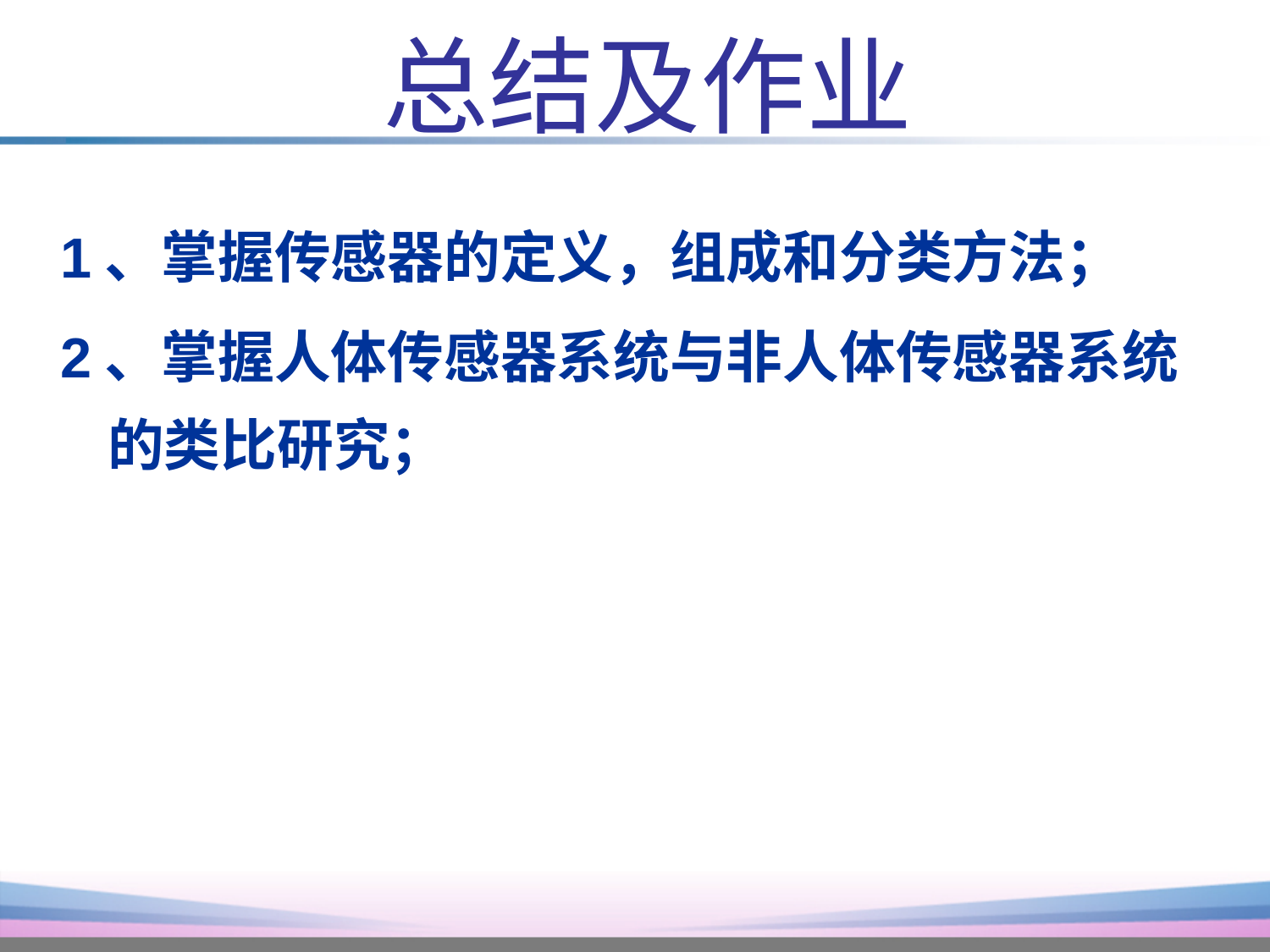

# 总结及作业
1、掌握传感器的定义，组成和分类方法；
2、掌握人体传感器系统与非人体传感器系统的类比研究；